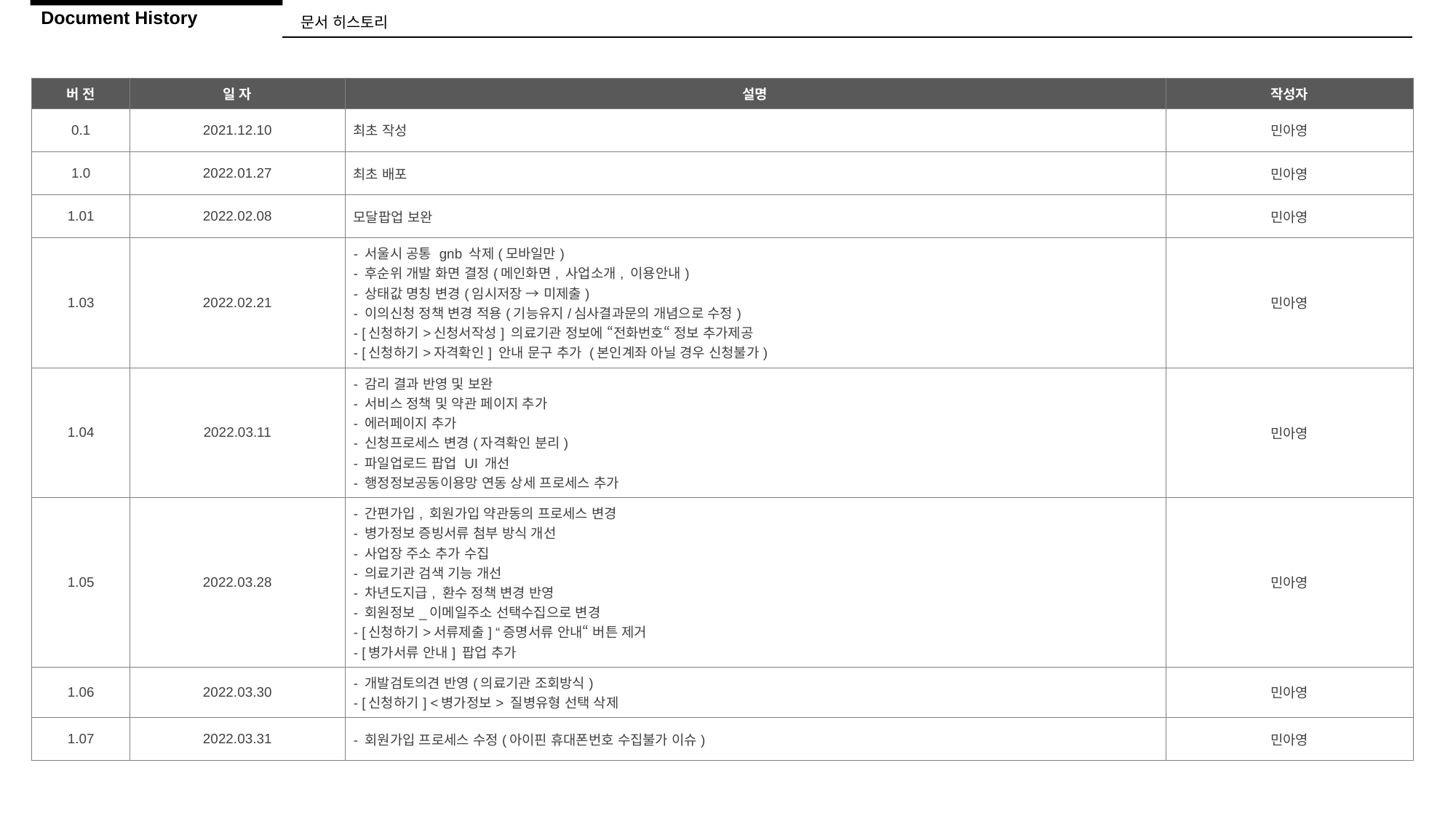

Document History
문서 히스토리
| 버 전 | 일 자 | 설명 | 작성자 |
| --- | --- | --- | --- |
| 0.1 | 2021.12.10 | 최초 작성 | 민아영 |
| 1.0 | 2022.01.27 | 최초 배포 | 민아영 |
| 1.01 | 2022.02.08 | 모달팝업 보완 | 민아영 |
| 1.03 | 2022.02.21 | - 서울시 공통 gnb 삭제(모바일만) - 후순위 개발 화면 결정(메인화면, 사업소개, 이용안내) - 상태값 명칭 변경(임시저장 → 미제출) - 이의신청 정책 변경 적용(기능유지/심사결과문의 개념으로 수정) - [신청하기>신청서작성] 의료기관 정보에 “전화번호“ 정보 추가제공 - [신청하기>자격확인] 안내 문구 추가 (본인계좌 아닐 경우 신청불가) | 민아영 |
| 1.04 | 2022.03.11 | - 감리 결과 반영 및 보완 - 서비스 정책 및 약관 페이지 추가 - 에러페이지 추가 - 신청프로세스 변경(자격확인 분리) - 파일업로드 팝업 UI 개선 - 행정정보공동이용망 연동 상세 프로세스 추가 | 민아영 |
| 1.05 | 2022.03.28 | - 간편가입, 회원가입 약관동의 프로세스 변경 - 병가정보 증빙서류 첨부 방식 개선 - 사업장 주소 추가 수집 - 의료기관 검색 기능 개선 - 차년도지급, 환수 정책 변경 반영 - 회원정보\_이메일주소 선택수집으로 변경 - [신청하기>서류제출] “증명서류 안내“ 버튼 제거 - [병가서류 안내] 팝업 추가 | 민아영 |
| 1.06 | 2022.03.30 | - 개발검토의견 반영(의료기관 조회방식) - [신청하기] <병가정보> 질병유형 선택 삭제 | 민아영 |
| 1.07 | 2022.03.31 | - 회원가입 프로세스 수정(아이핀 휴대폰번호 수집불가 이슈) | 민아영 |